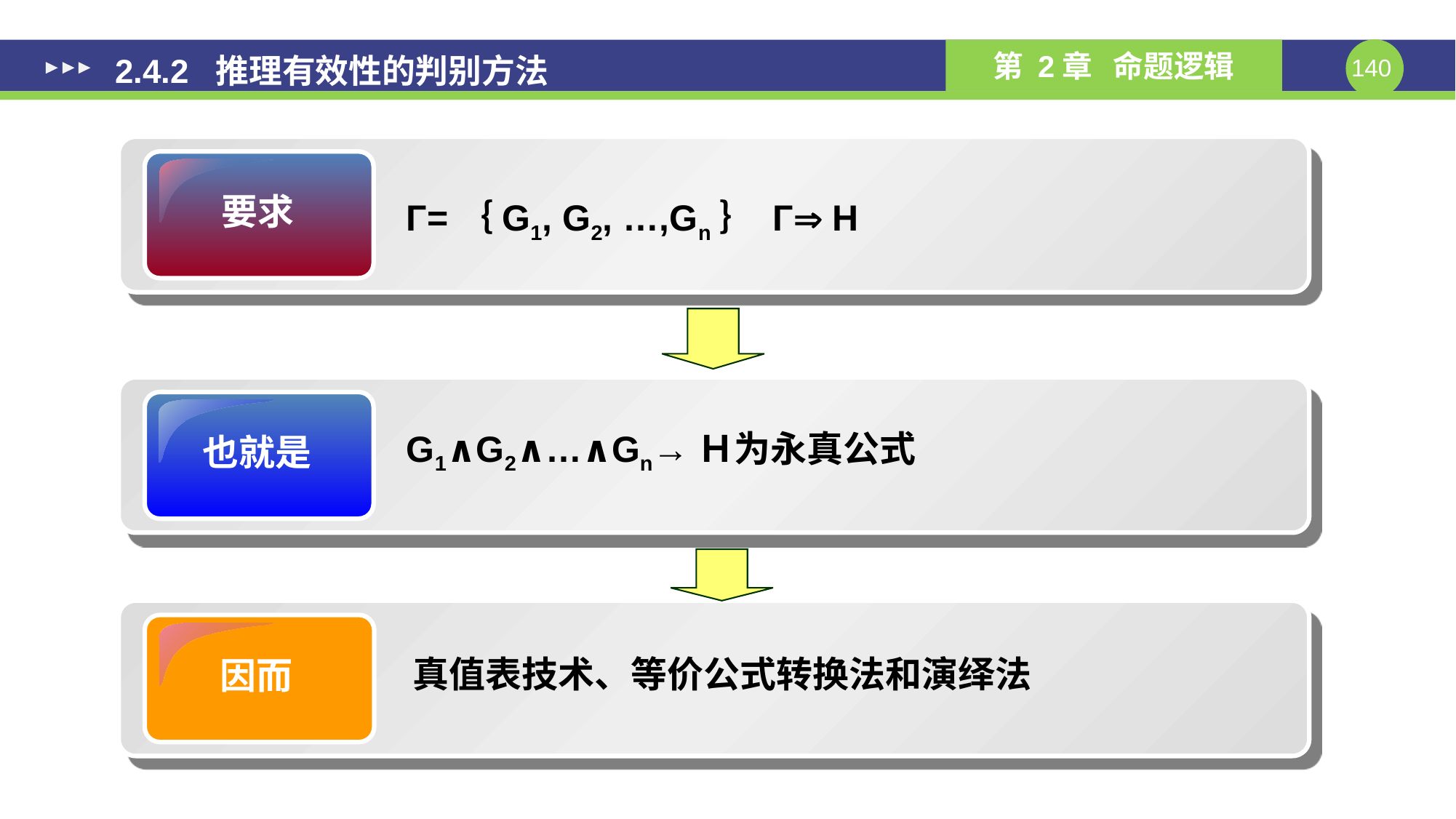

2.4.2  推理有效性的判别方法

要求
Г=｛G1, G2, …,Gn｝ Г⇒ H

也就是
G1∧G2∧…∧Gn→Ｈ为永真公式

因而
真值表技术、等价公式转换法和演绎法